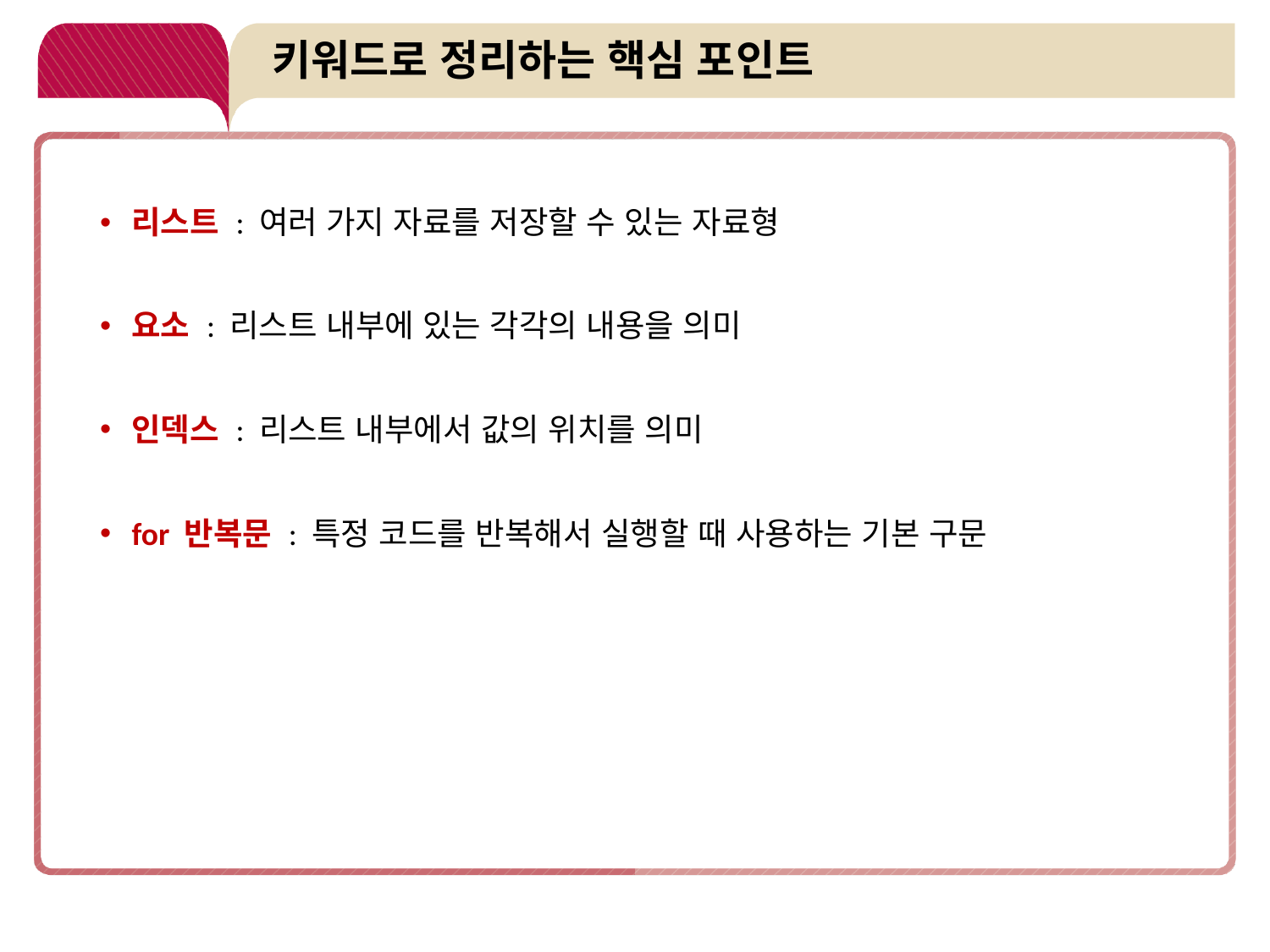

# 키워드로 정리하는 핵심 포인트

리스트 : 여러 가지 자료를 저장할 수 있는 자료형

요소 : 리스트 내부에 있는 각각의 내용을 의미

인덱스 : 리스트 내부에서 값의 위치를 의미

for 반복문 : 특정 코드를 반복해서 실행할 때 사용하는 기본 구문